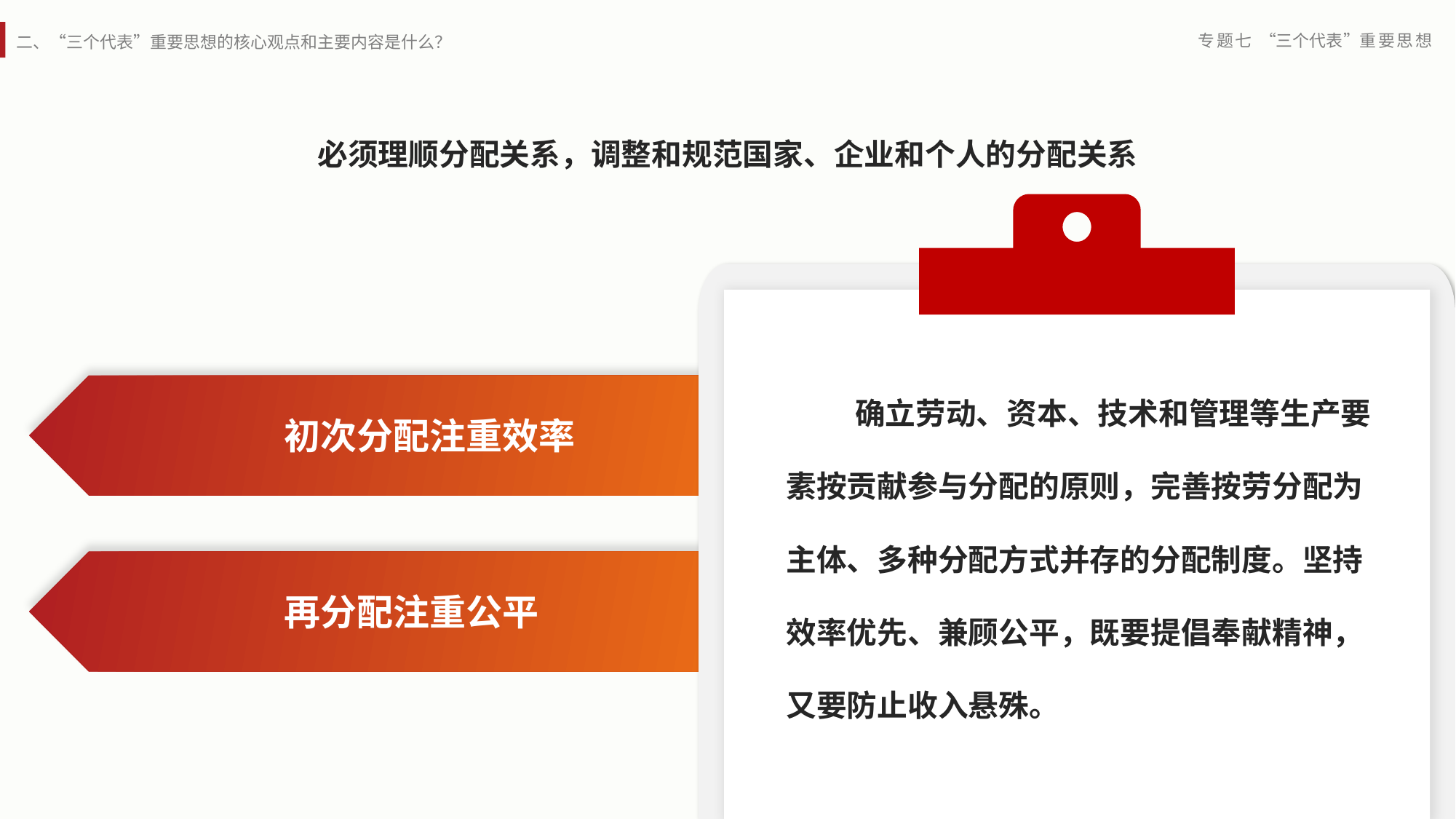

必须理顺分配关系，调整和规范国家、企业和个人的分配关系

 确立劳动、资本、技术和管理等生产要素按贡献参与分配的原则，完善按劳分配为主体、多种分配方式并存的分配制度。坚持效率优先、兼顾公平，既要提倡奉献精神，又要防止收入悬殊。

初次分配注重效率

再分配注重公平
《毛泽东思想和中国特色社会主义理论体系概论》